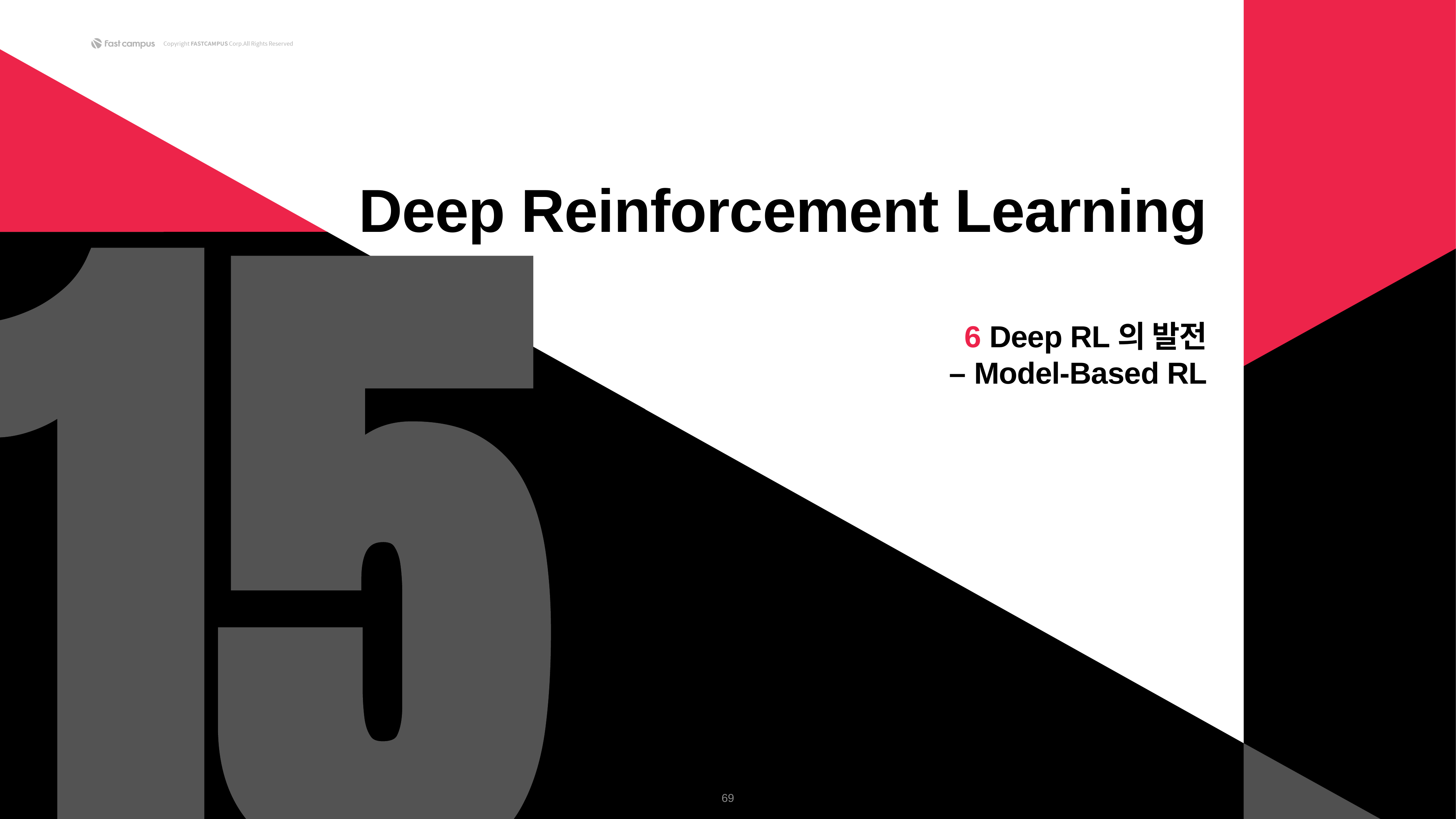

1
5
Deep Reinforcement Learning

6 Deep RL의 발전
– Model-Based RL

69